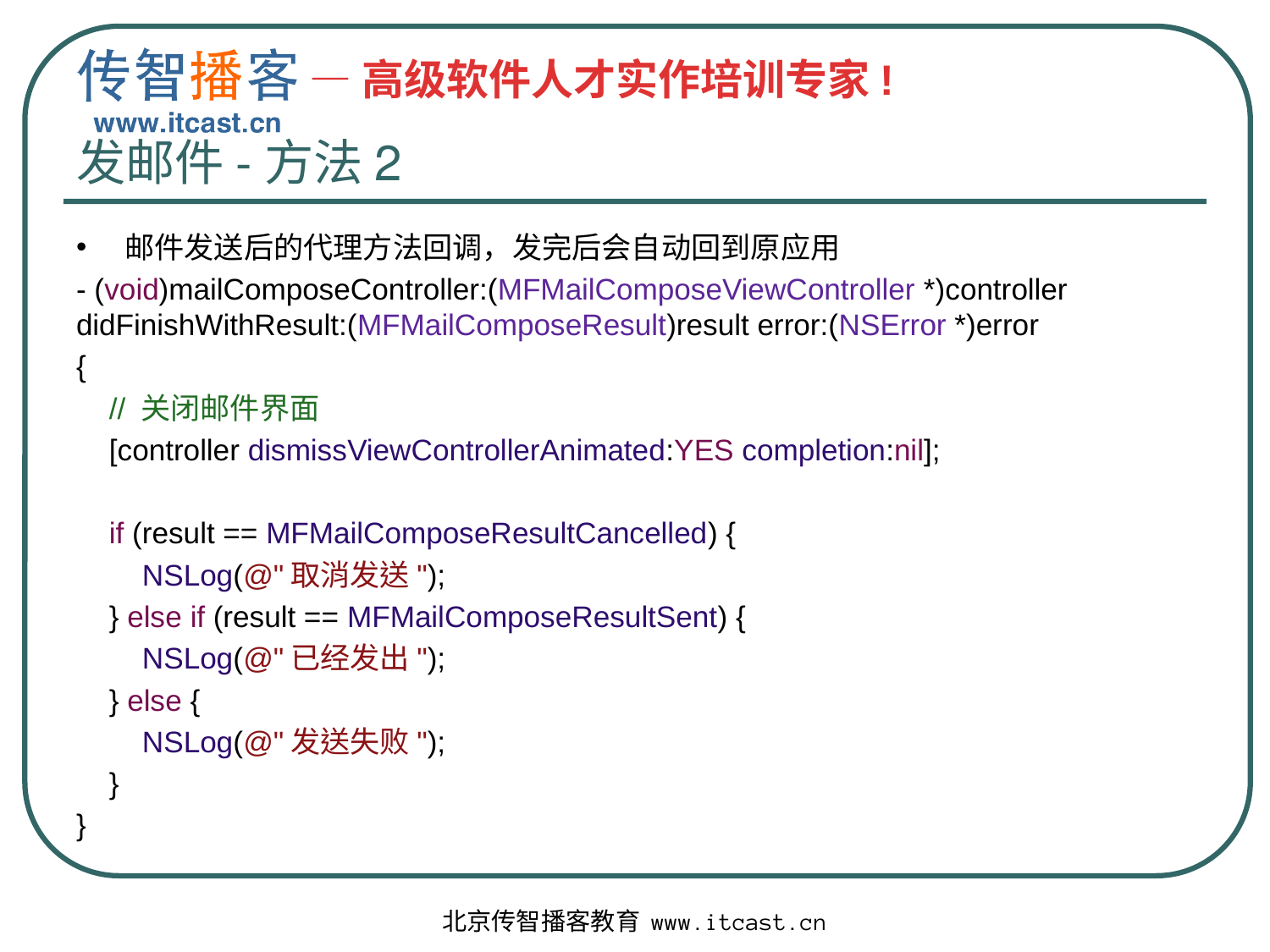

# 发邮件-方法2
邮件发送后的代理方法回调，发完后会自动回到原应用
- (void)mailComposeController:(MFMailComposeViewController *)controller didFinishWithResult:(MFMailComposeResult)result error:(NSError *)error
{
    // 关闭邮件界面
    [controller dismissViewControllerAnimated:YES completion:nil];

    if (result == MFMailComposeResultCancelled) {
        NSLog(@"取消发送");
    } else if (result == MFMailComposeResultSent) {
        NSLog(@"已经发出");
    } else {
        NSLog(@"发送失败");
    }
}